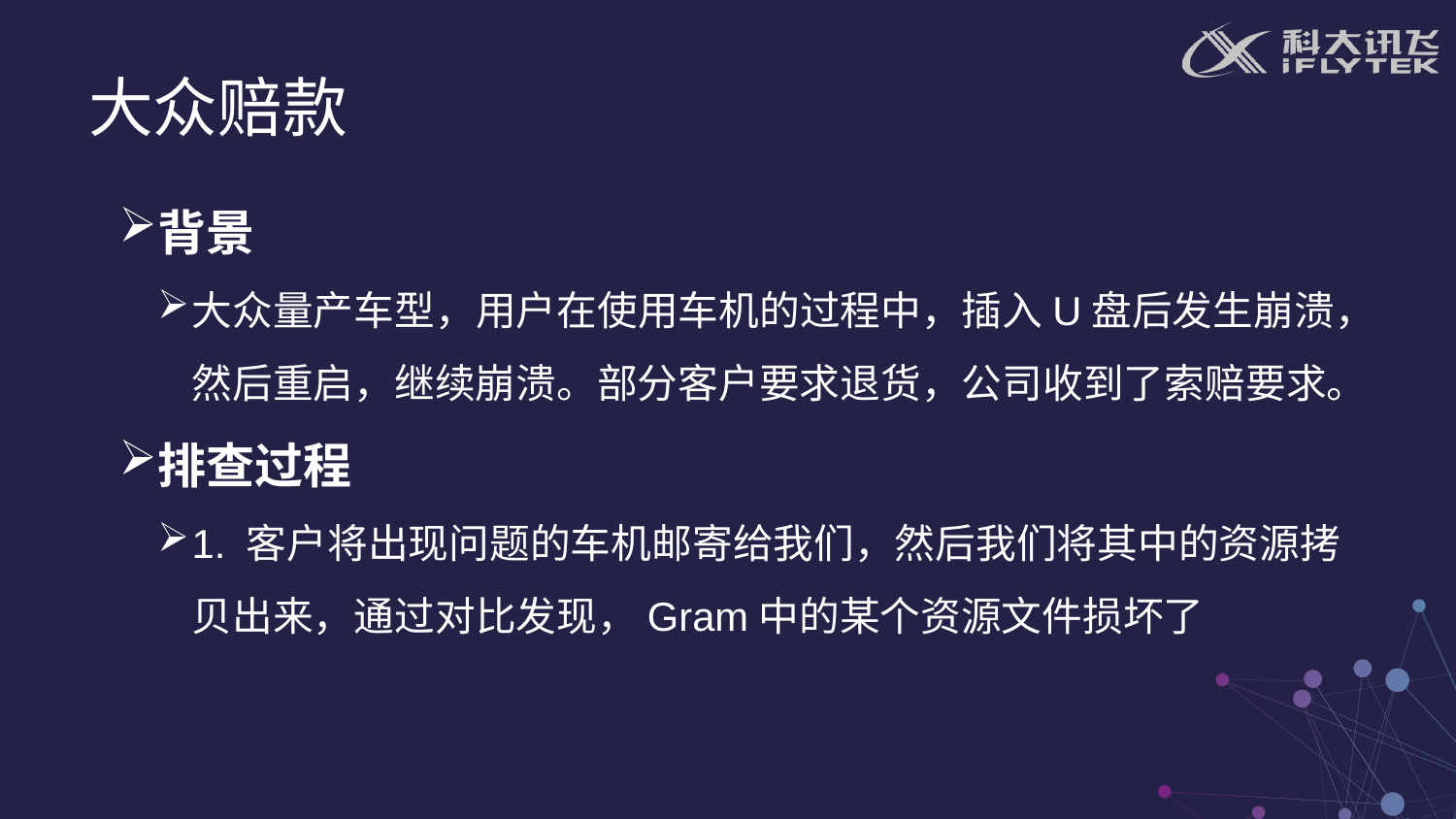

大众赔款
背景
大众量产车型，用户在使用车机的过程中，插入U盘后发生崩溃，然后重启，继续崩溃。部分客户要求退货，公司收到了索赔要求。
排查过程
1. 客户将出现问题的车机邮寄给我们，然后我们将其中的资源拷贝出来，通过对比发现，Gram中的某个资源文件损坏了